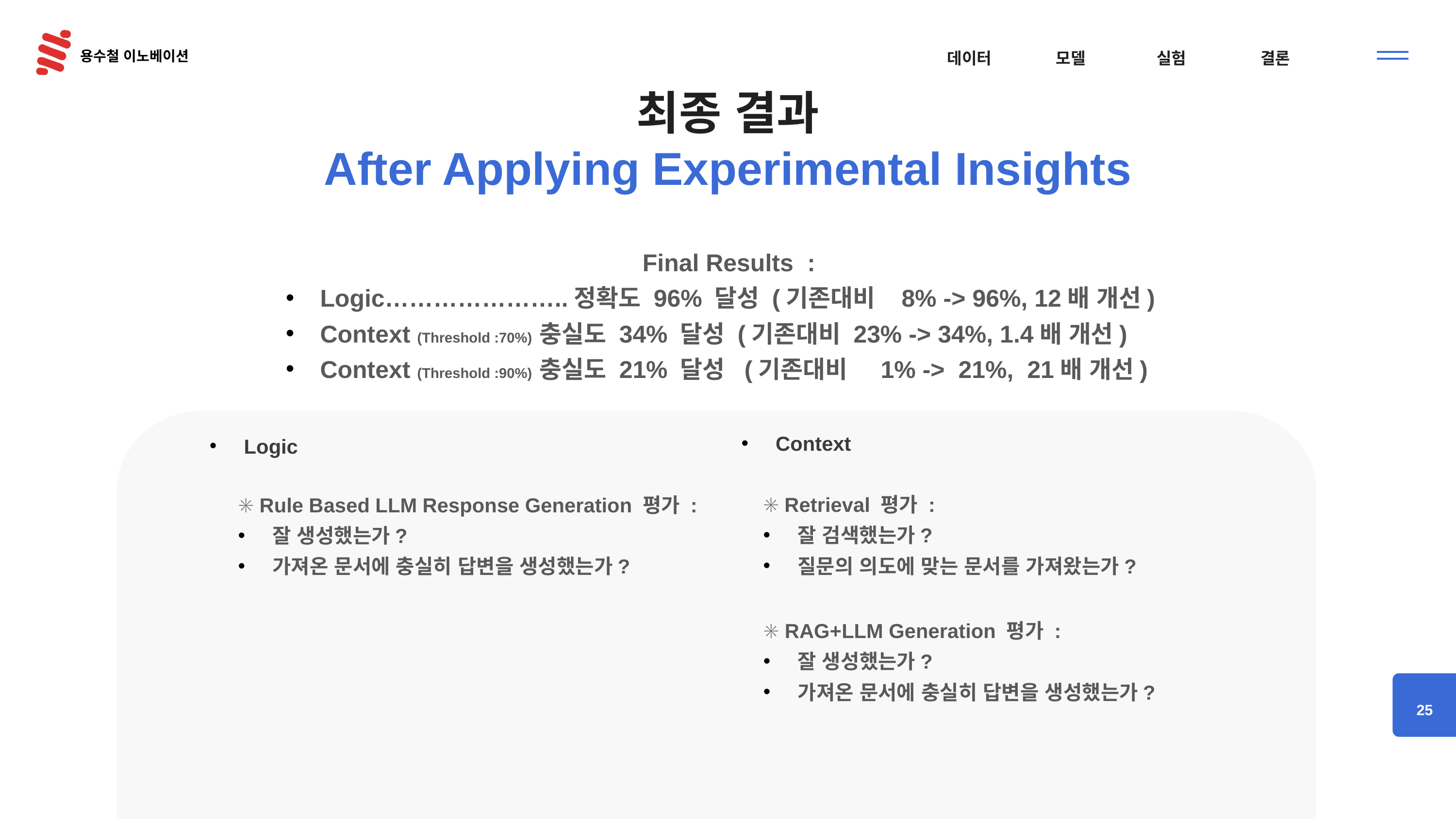

# 최종 결과 After Applying Experimental Insights

Final Results  :
Logic…………………..정확도 96% 달성 (기존대비   8% -> 96%, 12배 개선)
Context (Threshold :70%) 충실도 34% 달성 (기존대비 23% -> 34%, 1.4배 개선)
Context (Threshold :90%) 충실도 21% 달성  (기존대비    1% ->  21%,  21배 개선)

Context
Logic
✳️ Retrieval 평가 :
잘 검색했는가?
질문의 의도에 맞는 문서를 가져왔는가?
✳️ Rule Based LLM Response Generation 평가 :
잘 생성했는가?
가져온 문서에 충실히 답변을 생성했는가?

…
✳️ RAG+LLM Generation 평가 :
잘 생성했는가?
가져온 문서에 충실히 답변을 생성했는가?

25